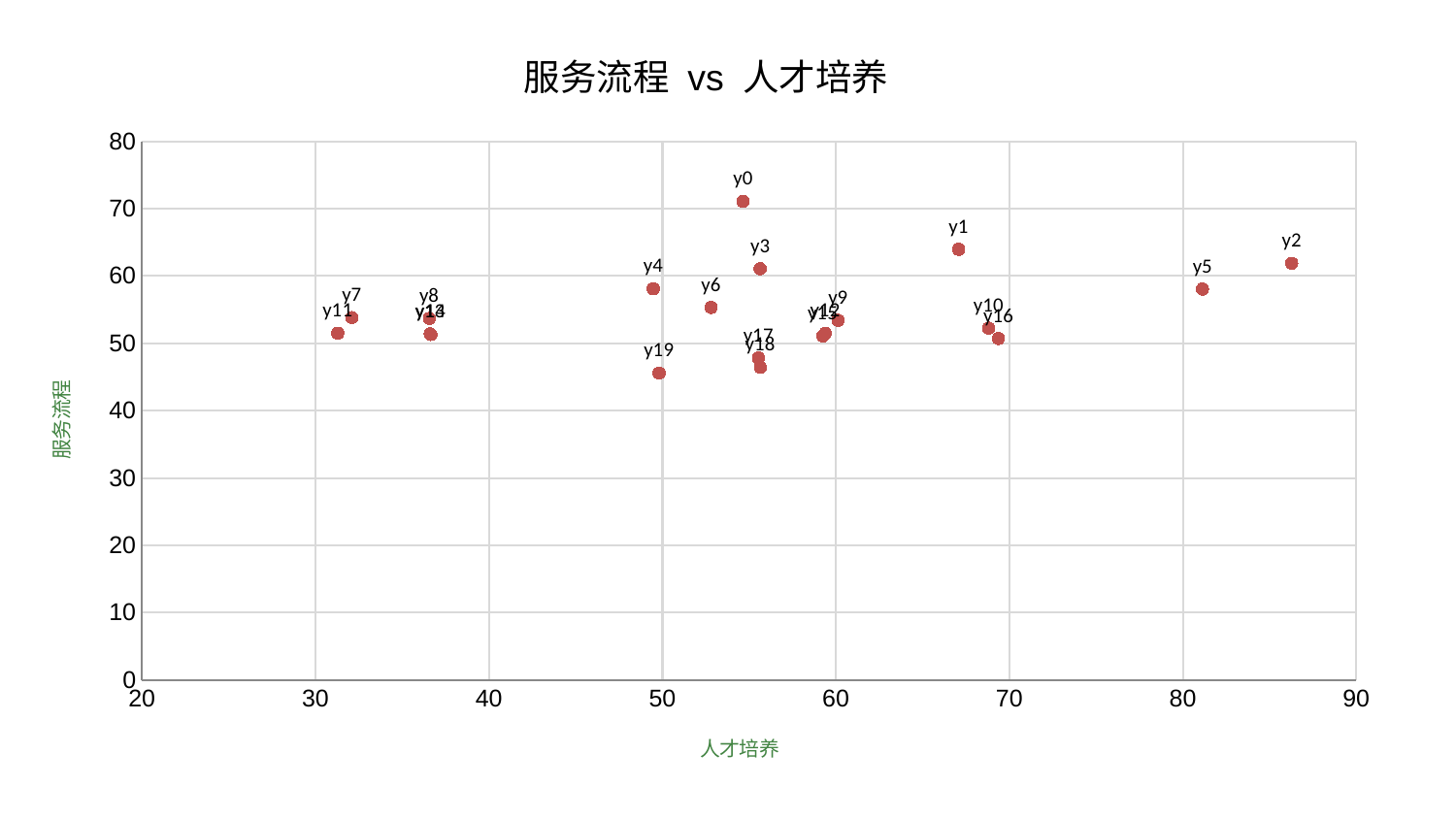

### Chart: 服务流程 vs 人才培养

| Category | 服务流程 |
|---|---|
261